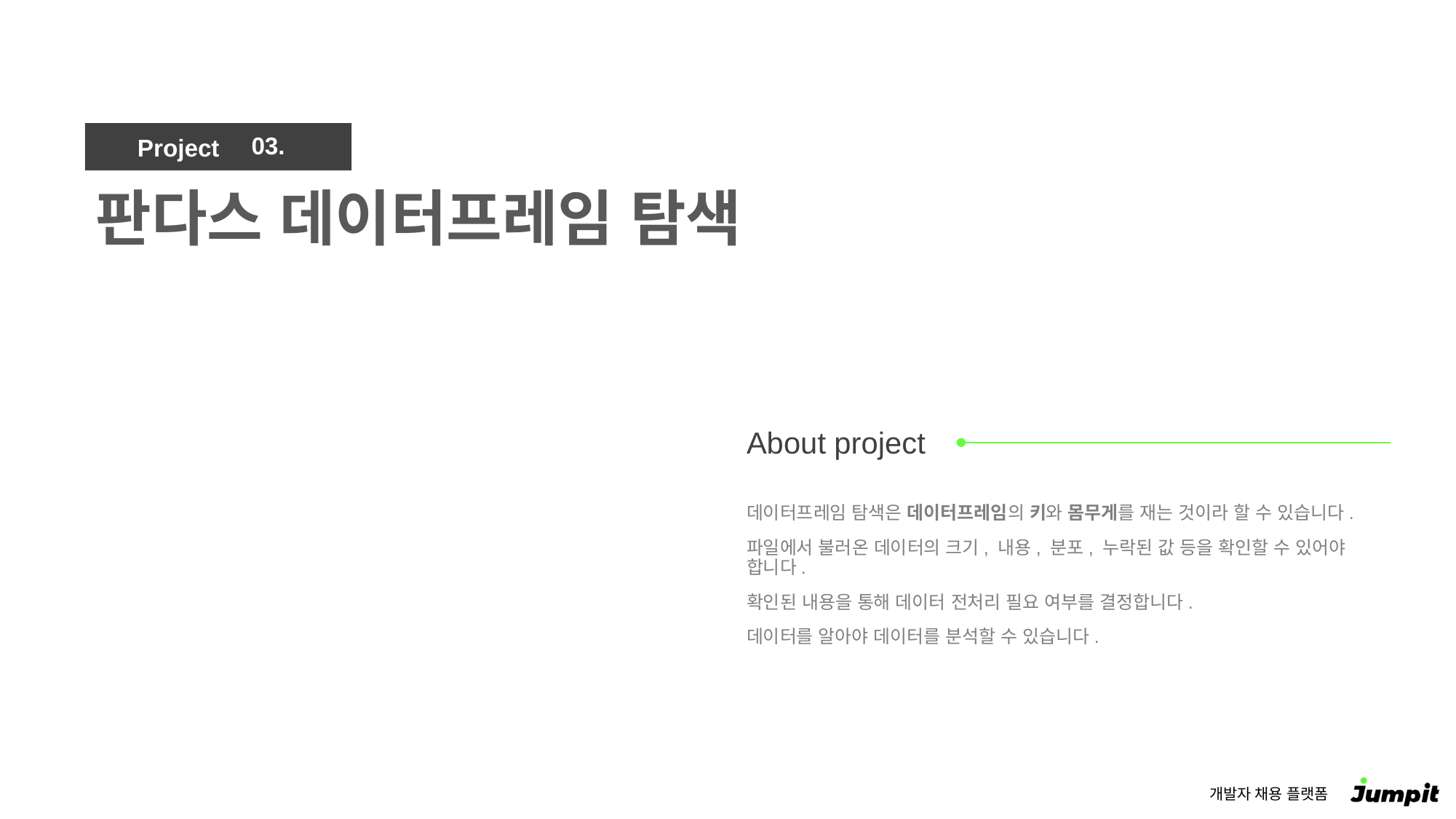

03.
판다스 데이터프레임 탐색
데이터프레임 탐색은 데이터프레임의 키와 몸무게를 재는 것이라 할 수 있습니다.
파일에서 불러온 데이터의 크기, 내용, 분포, 누락된 값 등을 확인할 수 있어야 합니다.
확인된 내용을 통해 데이터 전처리 필요 여부를 결정합니다.
데이터를 알아야 데이터를 분석할 수 있습니다.